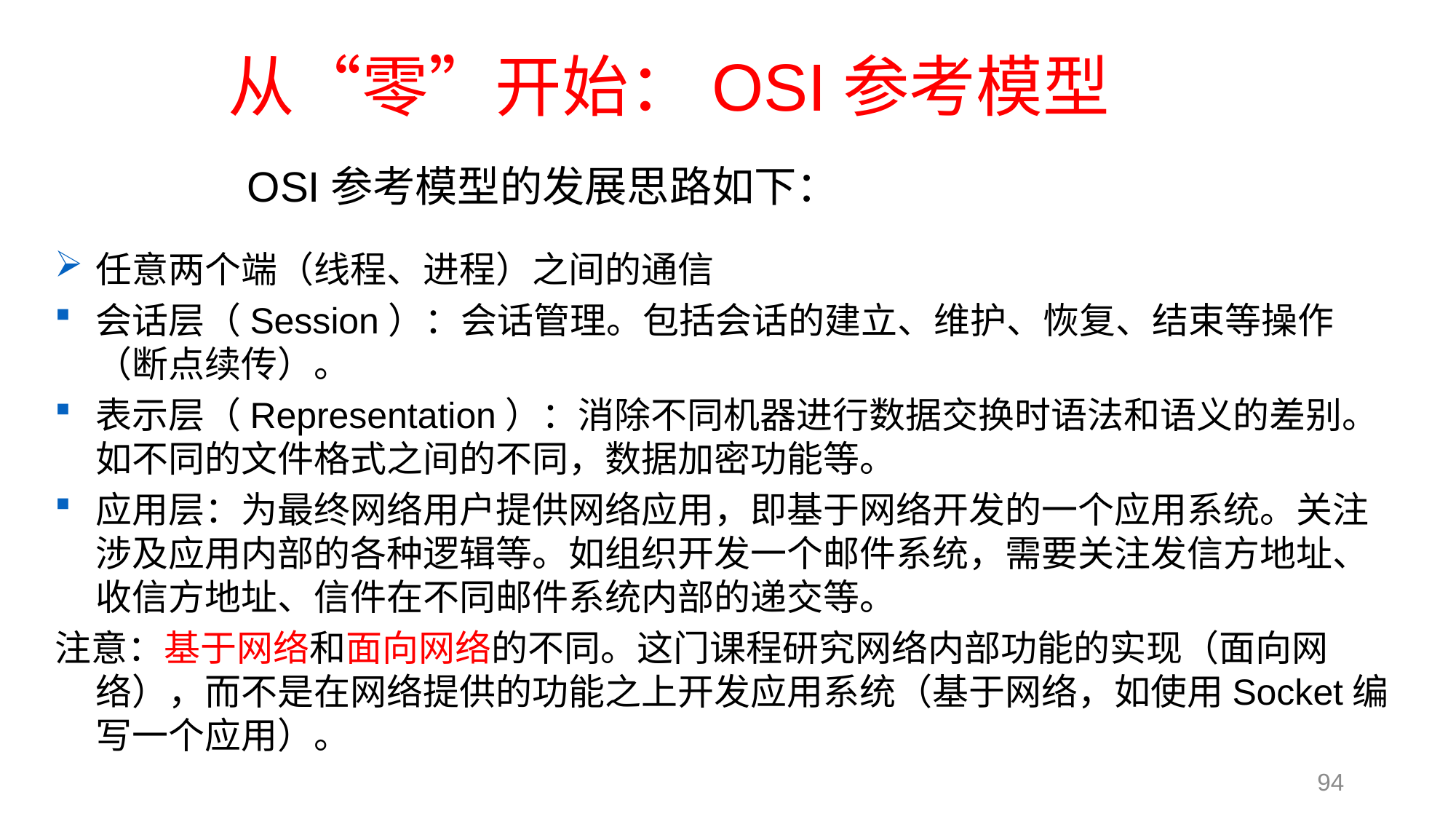

# 从“零”开始：OSI参考模型
OSI参考模型的发展思路如下：
任意两个端（线程、进程）之间的通信
会话层（Session）：会话管理。包括会话的建立、维护、恢复、结束等操作 （断点续传）。
表示层（Representation）：消除不同机器进行数据交换时语法和语义的差别。如不同的文件格式之间的不同，数据加密功能等。
应用层：为最终网络用户提供网络应用，即基于网络开发的一个应用系统。关注涉及应用内部的各种逻辑等。如组织开发一个邮件系统，需要关注发信方地址、收信方地址、信件在不同邮件系统内部的递交等。
注意：基于网络和面向网络的不同。这门课程研究网络内部功能的实现（面向网络），而不是在网络提供的功能之上开发应用系统（基于网络，如使用Socket编写一个应用）。

94